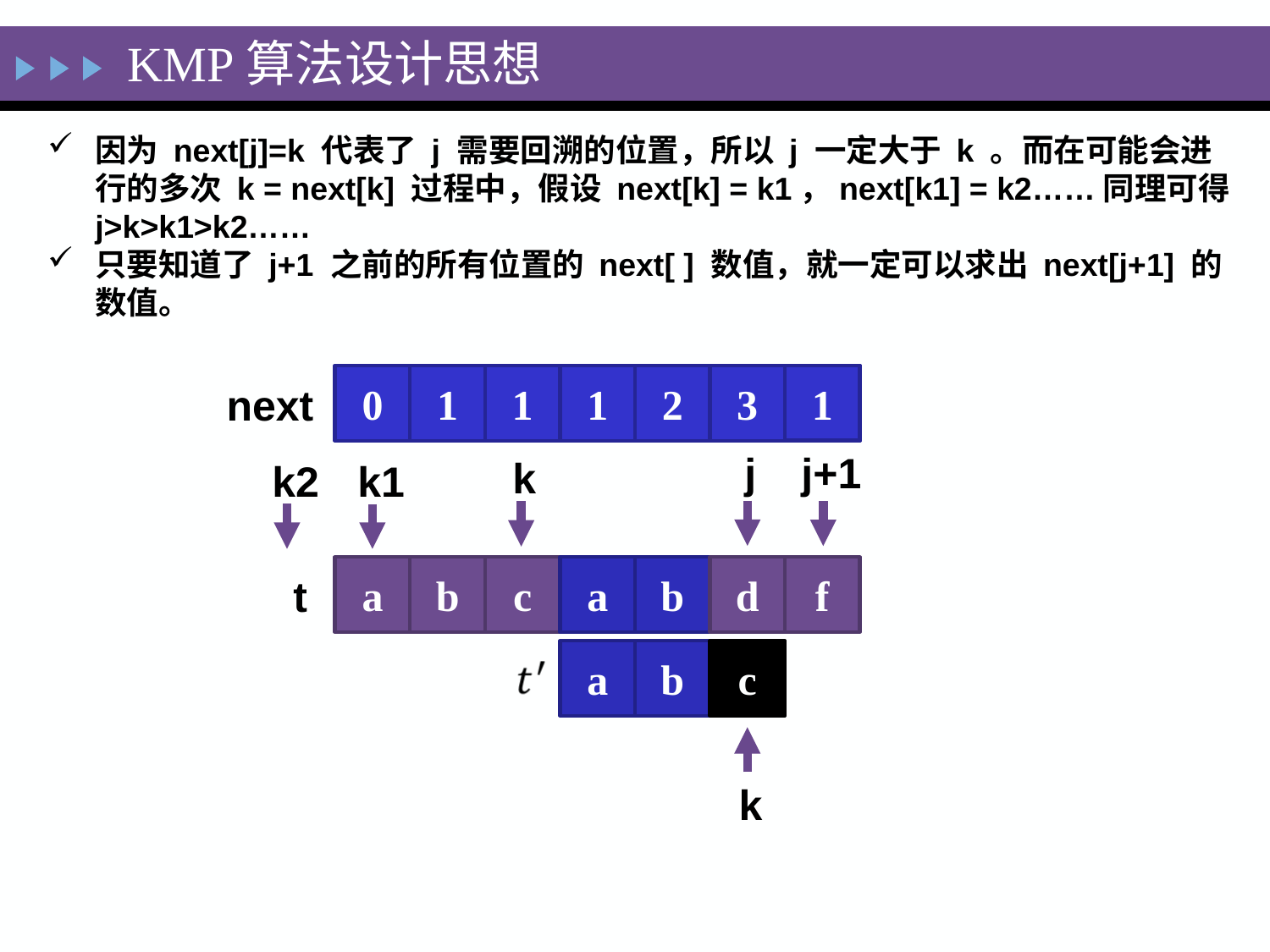

KMP算法设计思想
因为 next[j]=k 代表了 j 需要回溯的位置，所以 j 一定大于 k 。而在可能会进行的多次 k = next[k] 过程中，假设 next[k] = k1，next[k1] = k2……同理可得 j>k>k1>k2……
只要知道了 j+1 之前的所有位置的 next[ ] 数值，就一定可以求出 next[j+1] 的数值。
0
1
1
1
2
3
?
1
next
j
j+1
k
k2
k1
a
b
c
a
b
d
f
t
a
b
c

k